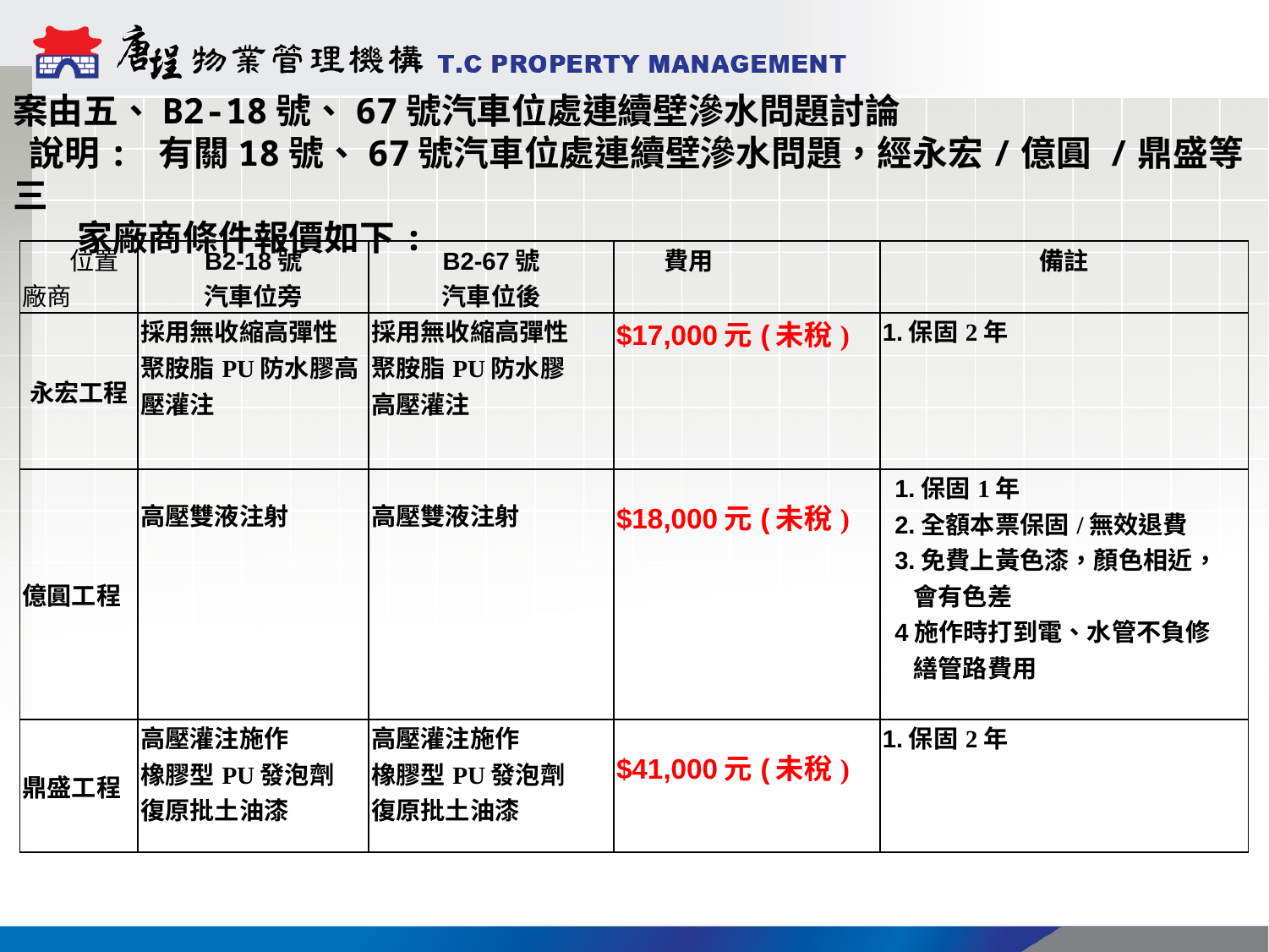

案由五、B2-18號、67號汽車位處連續壁滲水問題討論
 說明: 有關18號、67號汽車位處連續壁滲水問題，經永宏/億圓 /鼎盛等三
       家廠商條件報價如下:
| 位置 廠商 | B2-18號 汽車位旁 | B2-67號 汽車位後 | 費用 | 備註 |  |
| --- | --- | --- | --- | --- | --- |
| 永宏工程 | 採用無收縮高彈性 聚胺脂PU防水膠高 壓灌注 | 採用無收縮高彈性 聚胺脂PU防水膠 高壓灌注 | $17,000元(未稅) | 1.保固2年 |  |
| 億圓工程 | 高壓雙液注射 | 高壓雙液注射 | $18,000元(未稅) |  | 1.保固1年 2.全額本票保固/無效退費 3.免費上黃色漆，顏色相近， 會有色差 4施作時打到電、水管不負修 繕管路費用 |
| 鼎盛工程 | 高壓灌注施作 橡膠型PU發泡劑 復原批土油漆 | 高壓灌注施作 橡膠型PU發泡劑 復原批土油漆 | $41,000元(未稅) | 1.保固2年 |  |